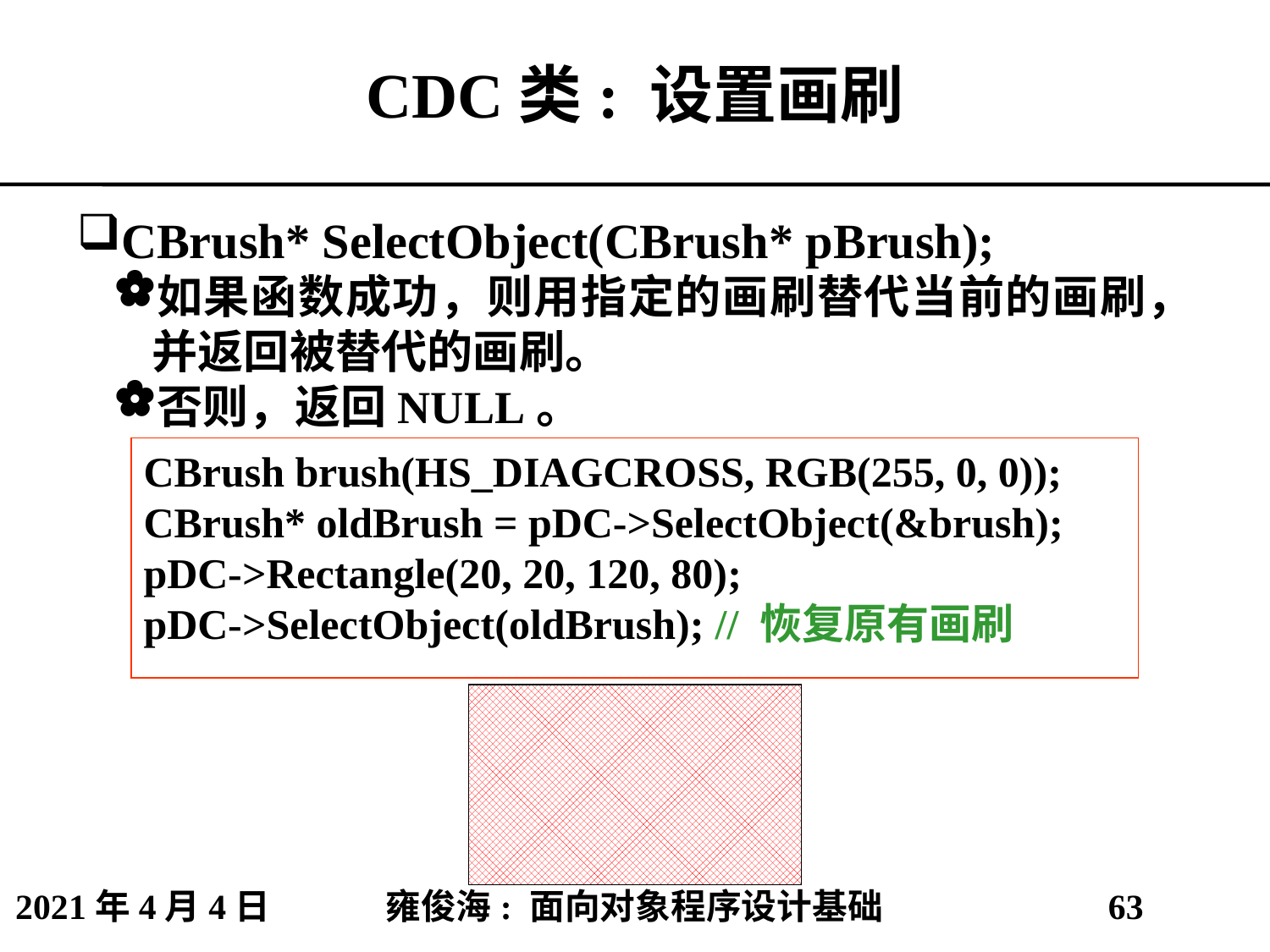

# CDC类: 设置画刷

CBrush* SelectObject(CBrush* pBrush);
如果函数成功，则用指定的画刷替代当前的画刷，并返回被替代的画刷。
否则，返回NULL。
CBrush brush(HS_DIAGCROSS, RGB(255, 0, 0));
CBrush* oldBrush = pDC->SelectObject(&brush);
pDC->Rectangle(20, 20, 120, 80);
pDC->SelectObject(oldBrush); // 恢复原有画刷

2021年4月4日
雍俊海: 面向对象程序设计基础
63